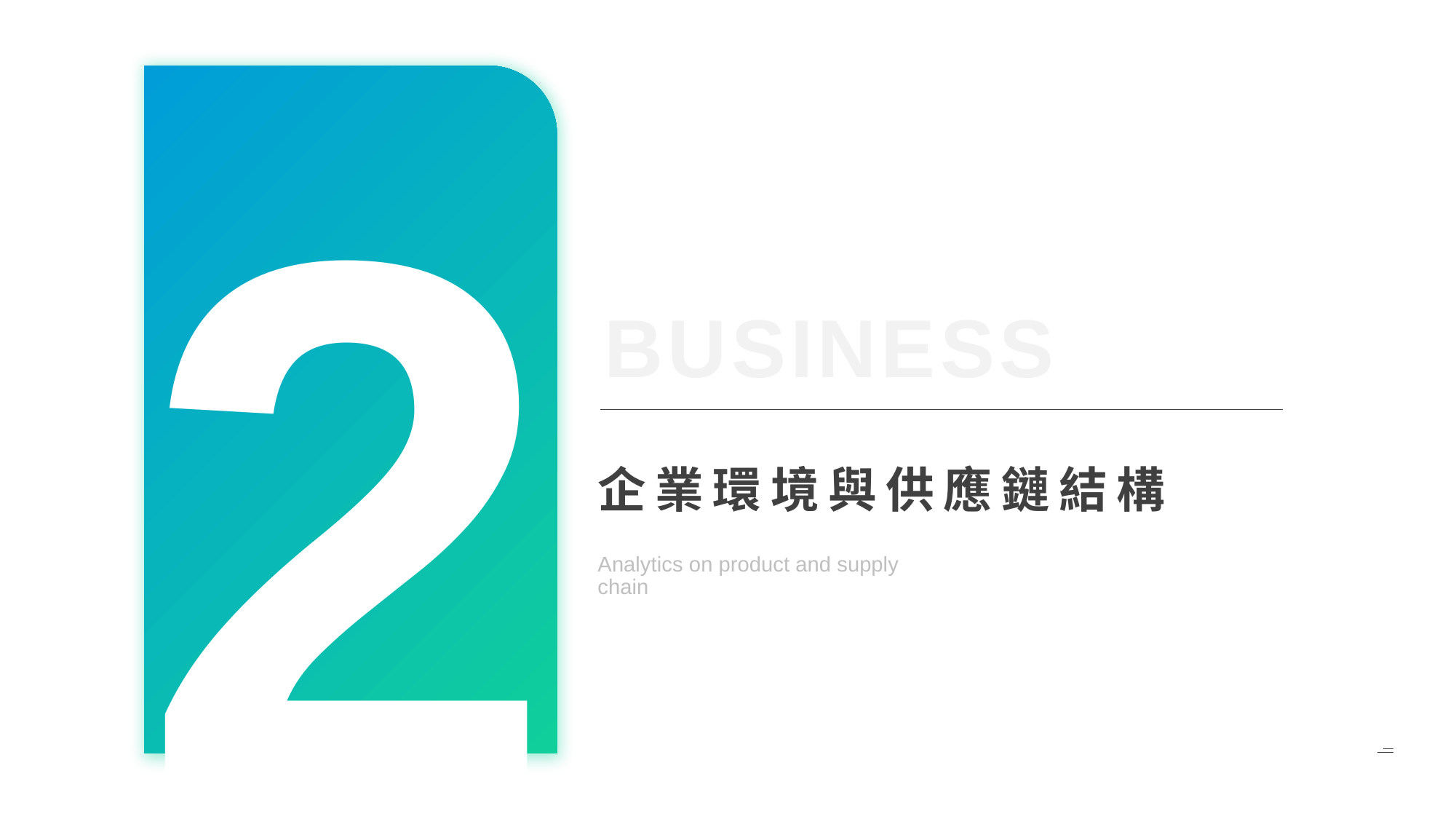

2
企業環境與供應鏈結構
Analytics on product and supply chain